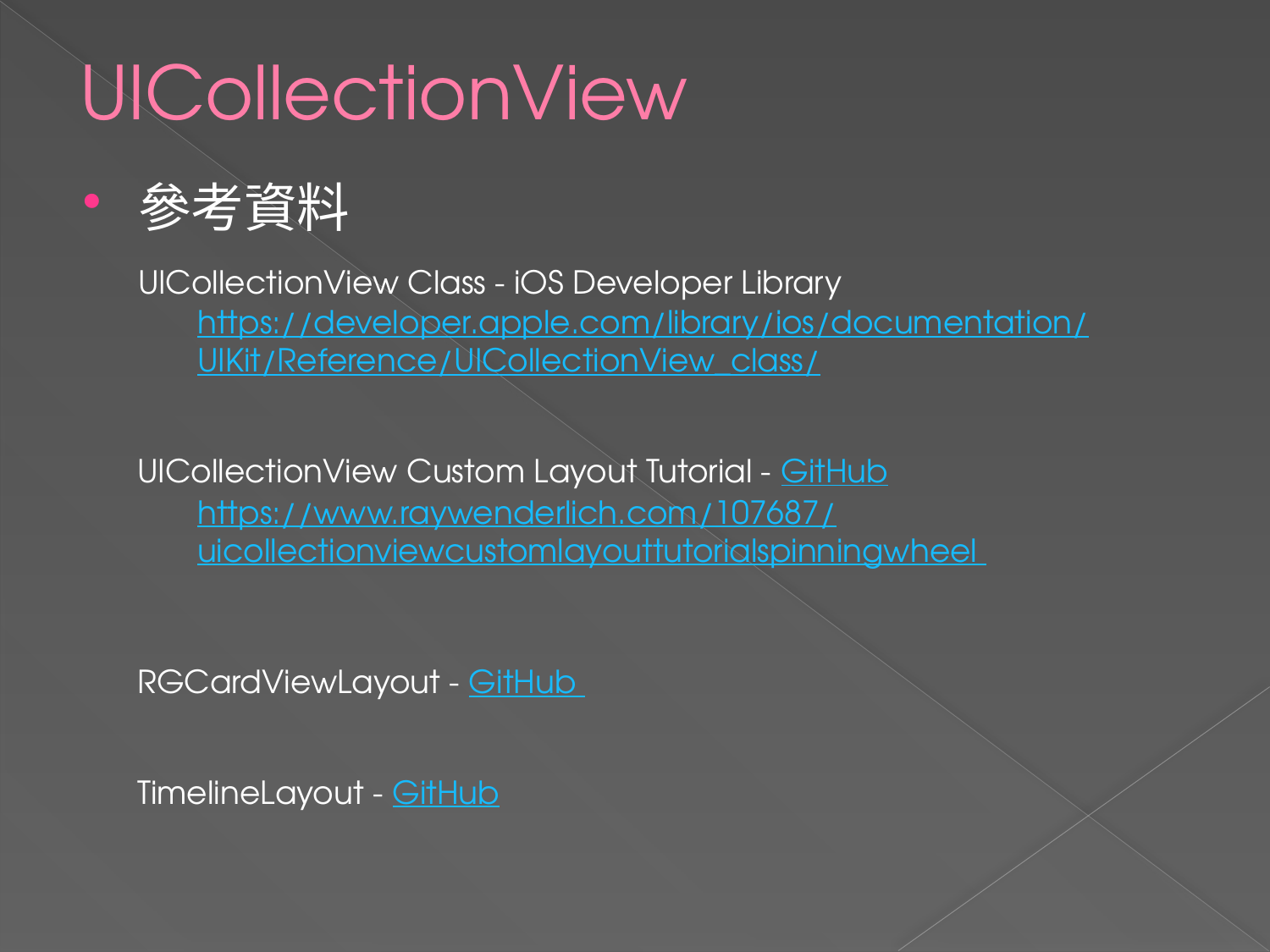

# UICollectionView
參考資料
UICollectionView Class - iOS Developer Library
https://developer.apple.com/library/ios/documentation/UIKit/Reference/UICollectionView_class/
UICollectionView Custom Layout Tutorial - GitHub
https://www.raywenderlich.com/107687/uicollectionview­custom­layout­tutorial­spinning­wheel
RGCardViewLayout - GitHub
TimelineLayout - GitHub